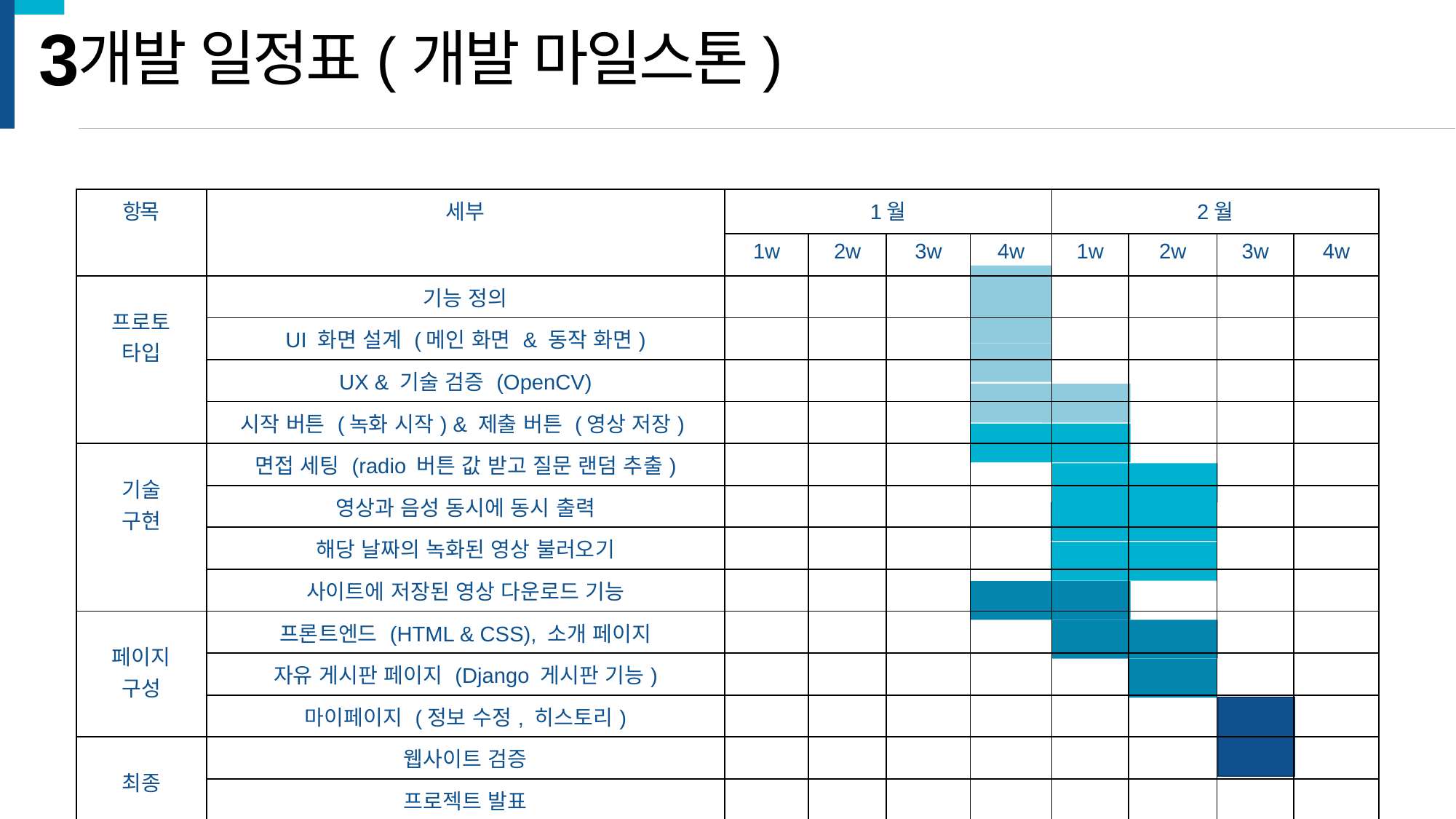

3
개발 일정표(개발 마일스톤)
| 항목 | 세부 | 1월 |  |  |  | 2월 |  |  |  |
| --- | --- | --- | --- | --- | --- | --- | --- | --- | --- |
|  |  | 1w | 2w | 3w | 4w | 1w | 2w | 3w | 4w |
| 프로토 타입 | 기능 정의 |  |  |  |  |  |  |  |  |
|  | UI 화면 설계 (메인 화면 & 동작 화면) |  |  |  |  |  |  |  |  |
|  | UX & 기술 검증 (OpenCV) |  |  |  |  |  |  |  |  |
|  | 시작 버튼 (녹화 시작) & 제출 버튼 (영상 저장) |  |  |  |  |  |  |  |  |
| 기술 구현 | 면접 세팅 (radio 버튼 값 받고 질문 랜덤 추출) |  |  |  |  |  |  |  |  |
|  | 영상과 음성 동시에 동시 출력 |  |  |  |  |  |  |  |  |
|  | 해당 날짜의 녹화된 영상 불러오기 |  |  |  |  |  |  |  |  |
|  | 사이트에 저장된 영상 다운로드 기능 |  |  |  |  |  |  |  |  |
| 페이지 구성 | 프론트엔드 (HTML & CSS), 소개 페이지 |  |  |  |  |  |  |  |  |
|  | 자유 게시판 페이지 (Django 게시판 기능) |  |  |  |  |  |  |  |  |
|  | 마이페이지 (정보 수정, 히스토리) |  |  |  |  |  |  |  |  |
| 최종 | 웹사이트 검증 |  |  |  |  |  |  |  |  |
|  | 프로젝트 발표 |  |  |  |  |  |  |  |  |